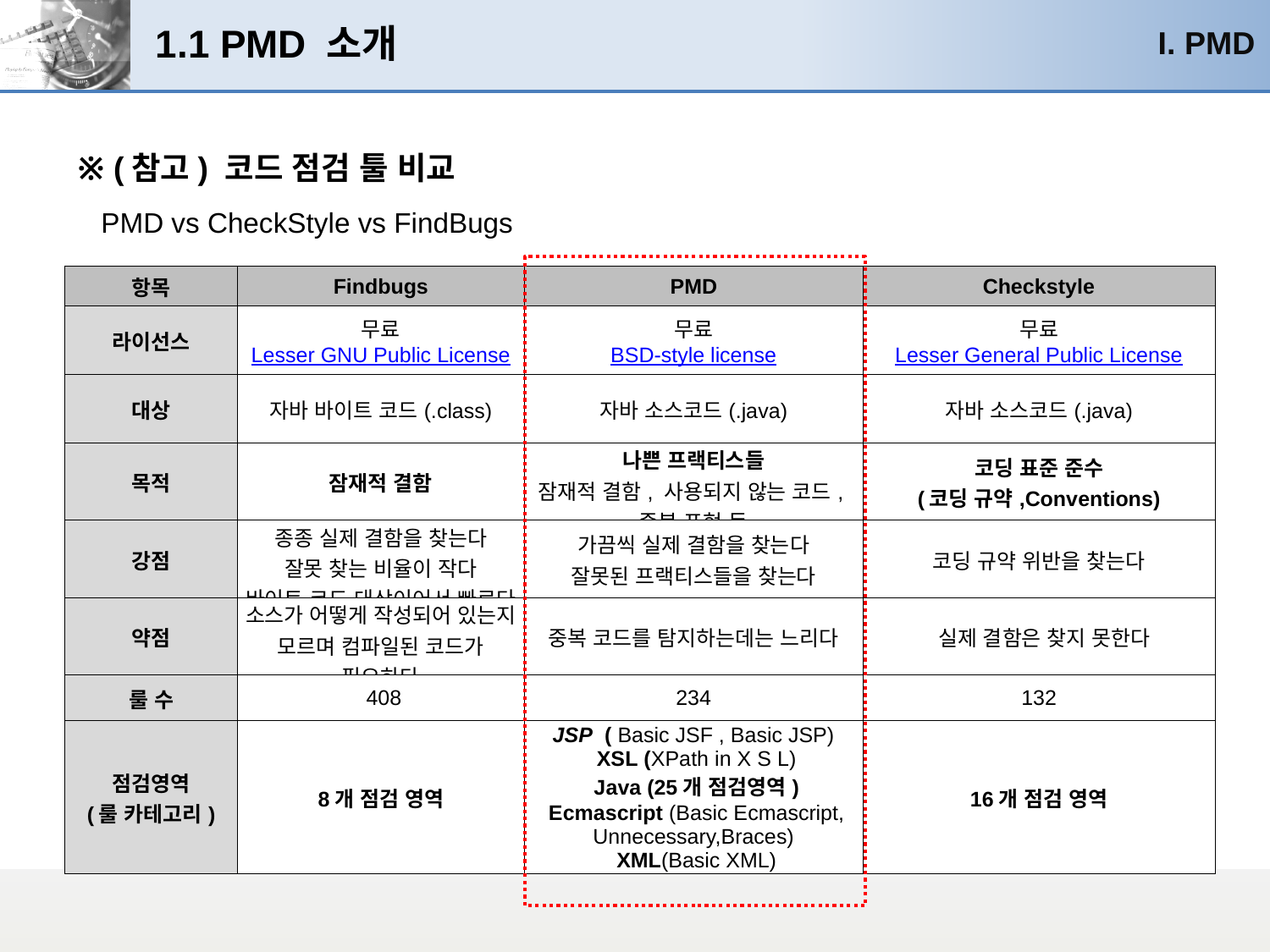

# 1.1 PMD 소개
I. PMD

※ (참고) 코드 점검 툴 비교
   PMD vs CheckStyle vs FindBugs

| 항목 | Findbugs | PMD | Checkstyle |
| --- | --- | --- | --- |
| 라이선스 | 무료 Lesser GNU Public License | 무료 BSD-style license | 무료 Lesser General Public License |
| 대상 | 자바 바이트 코드(.class) | 자바 소스코드(.java) | 자바 소스코드(.java) |
| 목적 | 잠재적 결함 | 나쁜 프랙티스들 잠재적 결함, 사용되지 않는 코드, 중복 표현 등 | 코딩 표준 준수 (코딩 규약,Conventions) |
| 강점 | 종종 실제 결함을 찾는다 잘못 찾는 비율이 작다 바이트 코드 대상이어서 빠르다 | 가끔씩 실제 결함을 찾는다 잘못된 프랙티스들을 찾는다 | 코딩 규약 위반을 찾는다 |
| 약점 | 소스가 어떻게 작성되어 있는지 모르며 컴파일된 코드가 필요하다 | 중복 코드를 탐지하는데는 느리다 | 실제 결함은 찾지 못한다 |
| 룰 수 | 408 | 234 | 132 |
| 점검영역 (룰 카테고리) | 8개 점검 영역 | JSP  ( Basic JSF , Basic JSP)  XSL (XPath in X S L)  Java (25개 점검영역)  Ecmascript (Basic Ecmascript, Unnecessary,Braces)  XML(Basic XML) | 16개 점검 영역 |
http://www.sw-engineering-candies.com/blog-1/comparison-of-findbugs-pmd-and-checkstyle